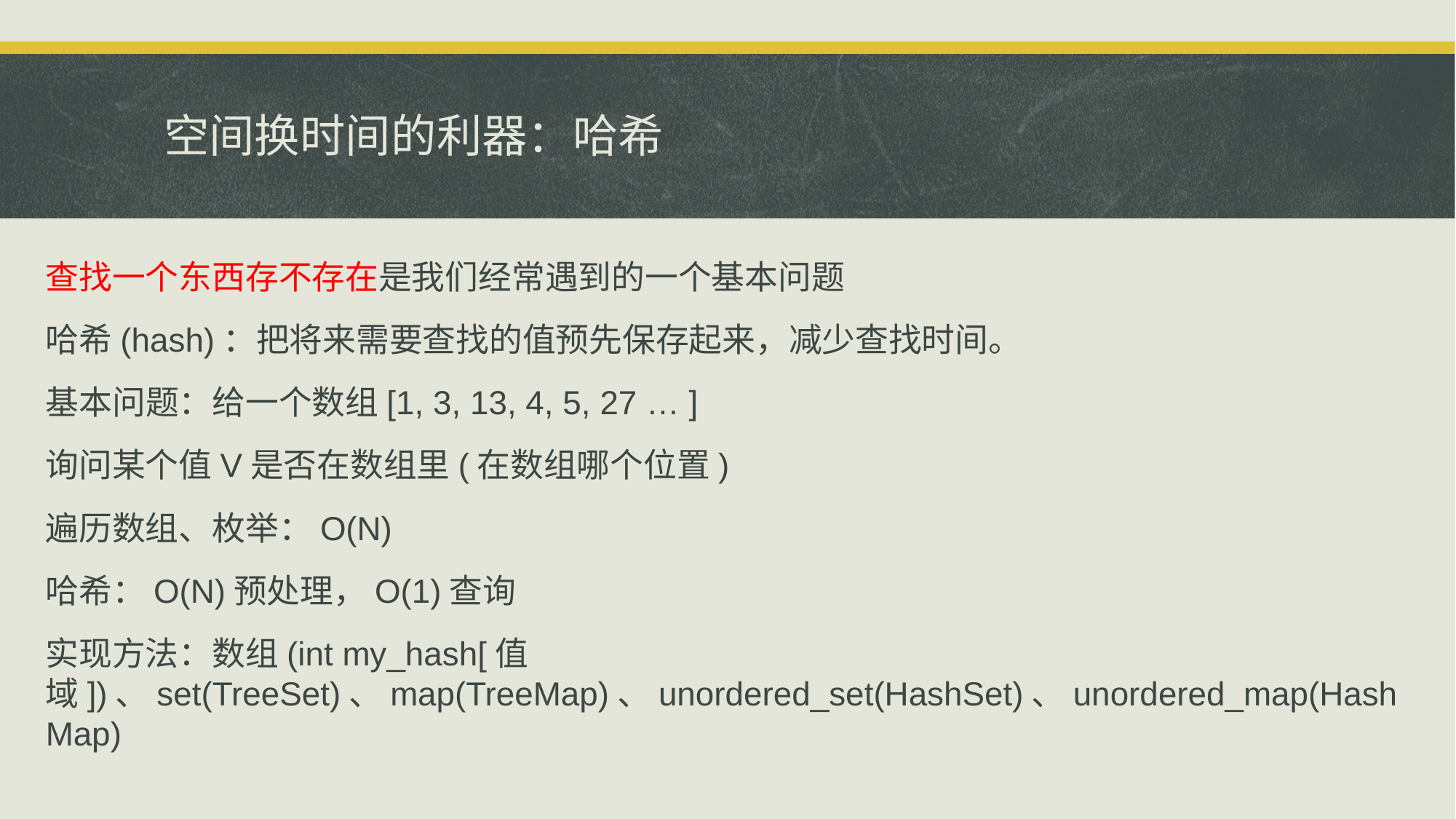

# 空间换时间的利器：哈希
查找一个东西存不存在是我们经常遇到的一个基本问题
哈希(hash)：把将来需要查找的值预先保存起来，减少查找时间。
基本问题：给一个数组[1, 3, 13, 4, 5, 27 … ]
询问某个值V是否在数组里(在数组哪个位置)
遍历数组、枚举：O(N)
哈希：O(N)预处理，O(1)查询
实现方法：数组(int my_hash[值域])、set(TreeSet)、map(TreeMap)、unordered_set(HashSet)、unordered_map(HashMap)